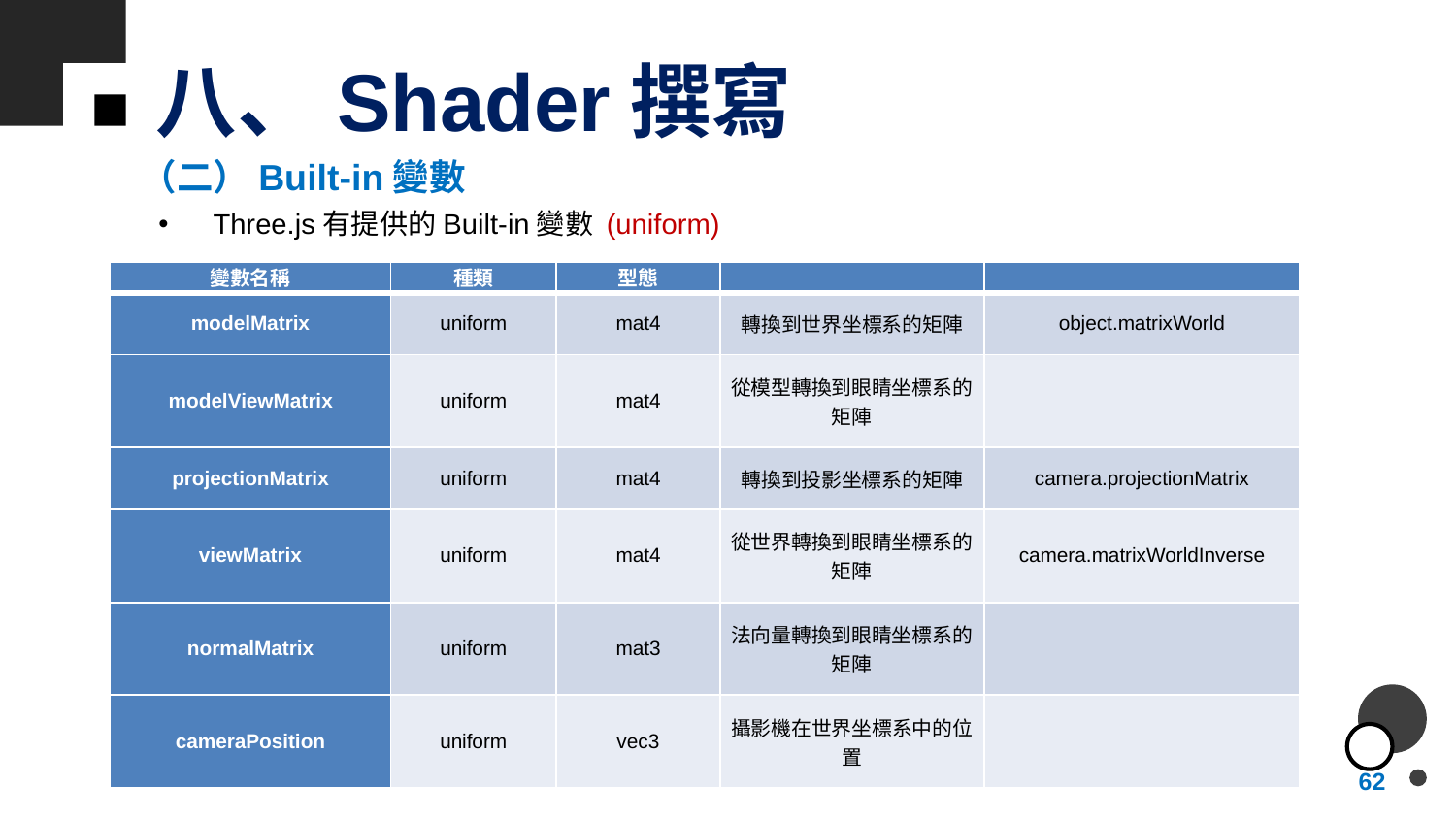

# 八、Shader撰寫
（二）Built-in變數
Three.js有提供的Built-in變數 (uniform)
| 變數名稱 | 種類 | 型態 |  |  |
| --- | --- | --- | --- | --- |
| modelMatrix | uniform | mat4 | 轉換到世界坐標系的矩陣 | object.matrixWorld |
| modelViewMatrix | uniform | mat4 | 從模型轉換到眼睛坐標系的矩陣 |  |
| projectionMatrix | uniform | mat4 | 轉換到投影坐標系的矩陣 | camera.projectionMatrix |
| viewMatrix | uniform | mat4 | 從世界轉換到眼睛坐標系的矩陣 | camera.matrixWorldInverse |
| normalMatrix | uniform | mat3 | 法向量轉換到眼睛坐標系的矩陣 |  |
| cameraPosition | uniform | vec3 | 攝影機在世界坐標系中的位置 |  |

62